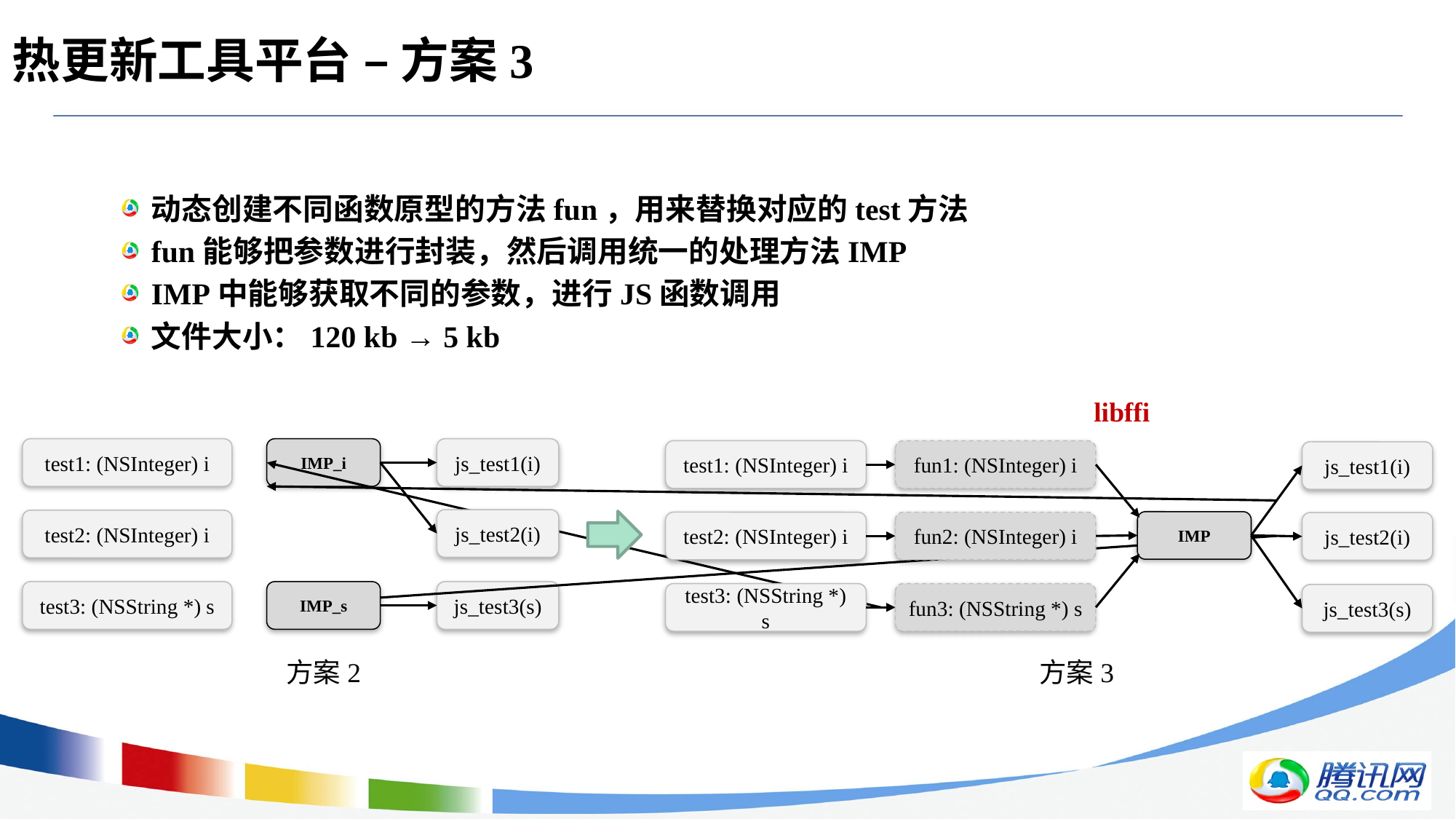

# 热更新工具平台 – 方案3
动态创建不同函数原型的方法fun，用来替换对应的test方法
fun能够把参数进行封装，然后调用统一的处理方法IMP
IMP中能够获取不同的参数，进行JS函数调用
文件大小：120 kb → 5 kb
libffi
test1: (NSInteger) i
IMP_i
js_test1(i)
fun1: (NSInteger) i
test1: (NSInteger) i
js_test1(i)
js_test2(i)
test2: (NSInteger) i

IMP
test2: (NSInteger) i
fun2: (NSInteger) i
js_test2(i)
test3: (NSString *) s
IMP_s
js_test3(s)
fun3: (NSString *) s
test3: (NSString *) s
js_test3(s)
方案2
方案3